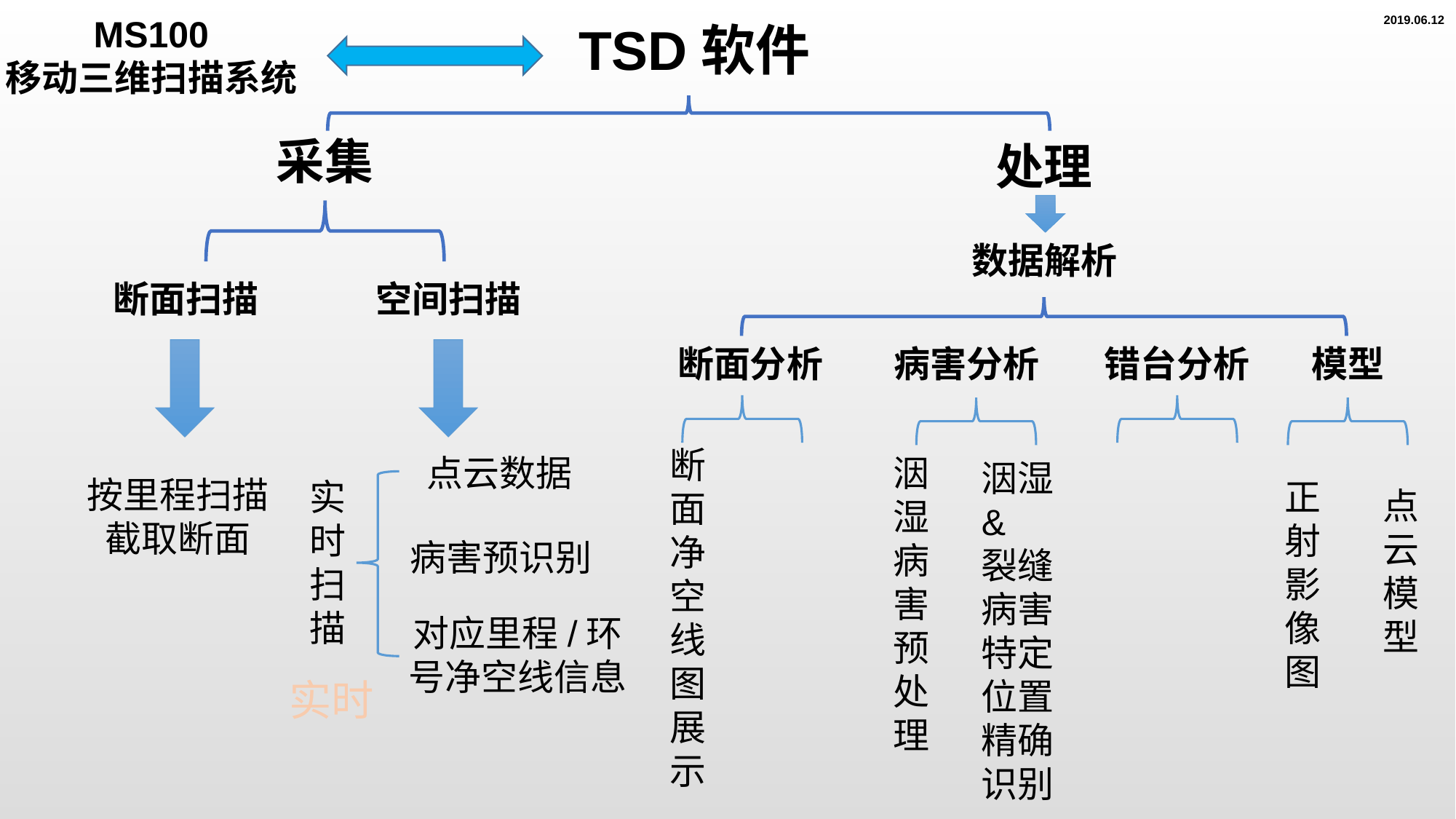

MS100
移动三维扫描系统
2019.06.12
TSD软件

采集
处理

数据解析
断面扫描
空间扫描
断面分析
病害分析
错台分析
模型

断面净空线图展示
点云数据
洇湿病害预处理
洇湿
&
裂缝
病害特定位置精确识别
按里程扫描
截取断面
实时扫描
正射影像图

点云模型
病害预识别
对应里程/环号净空线信息
实时